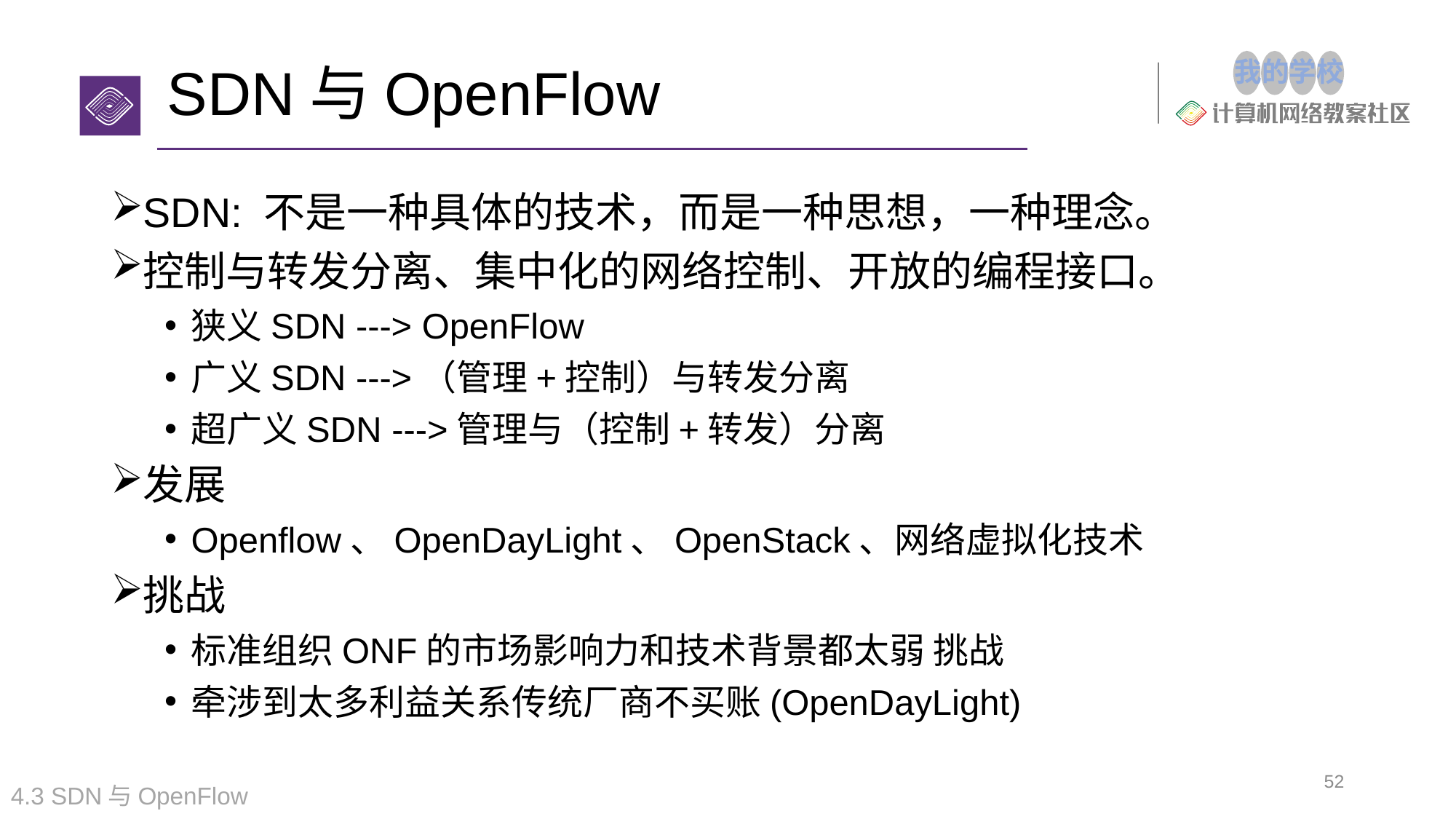

# SDN与OpenFlow
SDN: 不是一种具体的技术，而是一种思想，一种理念。
控制与转发分离、集中化的网络控制、开放的编程接口。
狭义SDN ---> OpenFlow
广义SDN --->（管理+控制）与转发分离
超广义SDN --->管理与（控制+转发）分离
发展
Openflow、OpenDayLight、OpenStack、网络虚拟化技术
挑战
标准组织ONF的市场影响力和技术背景都太弱 挑战
牵涉到太多利益关系传统厂商不买账(OpenDayLight)
52
4.3 SDN与OpenFlow